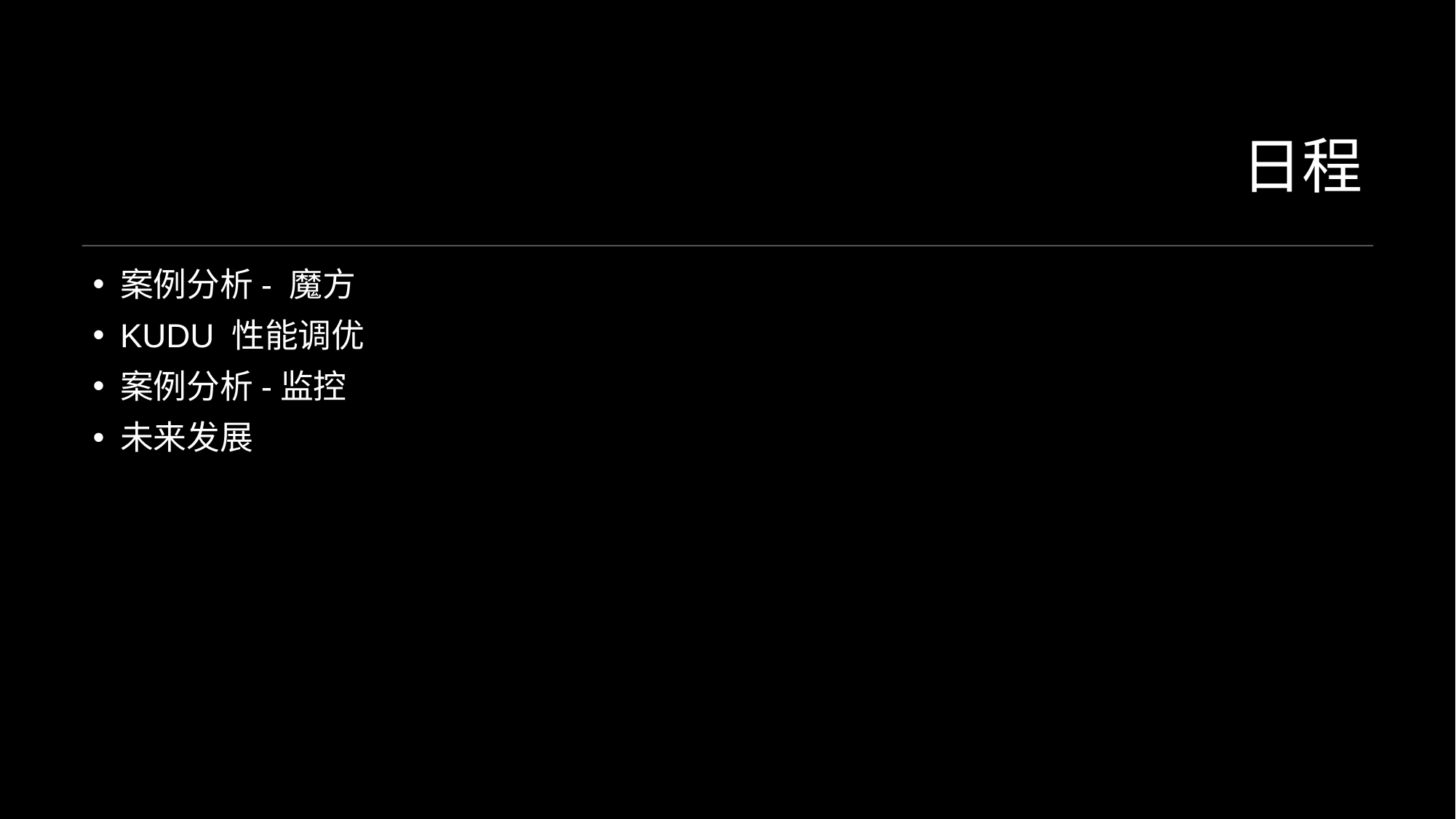

# 日程
案例分析- 魔方
KUDU 性能调优
案例分析-监控
未来发展